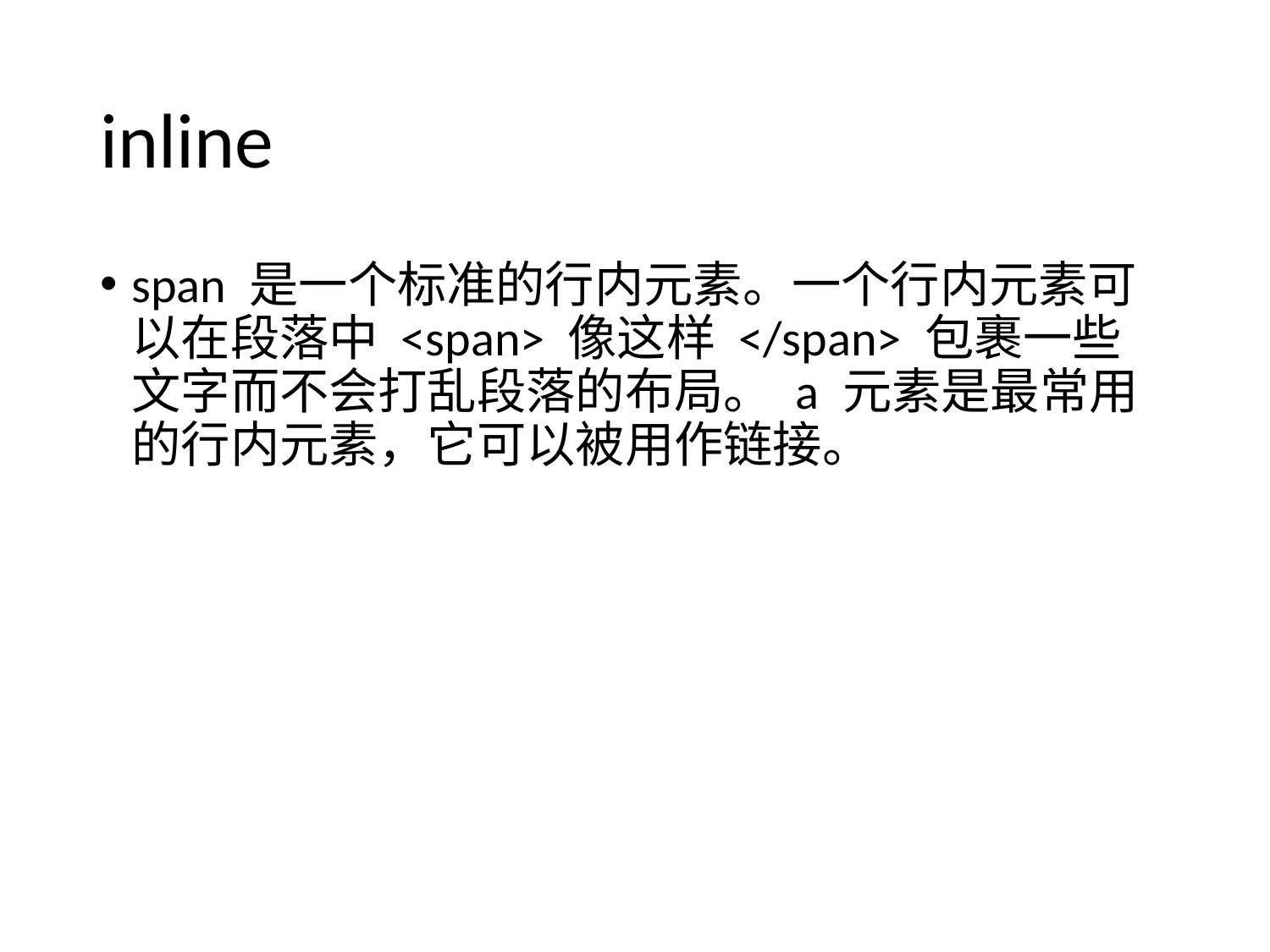

# inline
span 是一个标准的行内元素。一个行内元素可以在段落中 <span> 像这样 </span> 包裹一些文字而不会打乱段落的布局。 a 元素是最常用的行内元素，它可以被用作链接。